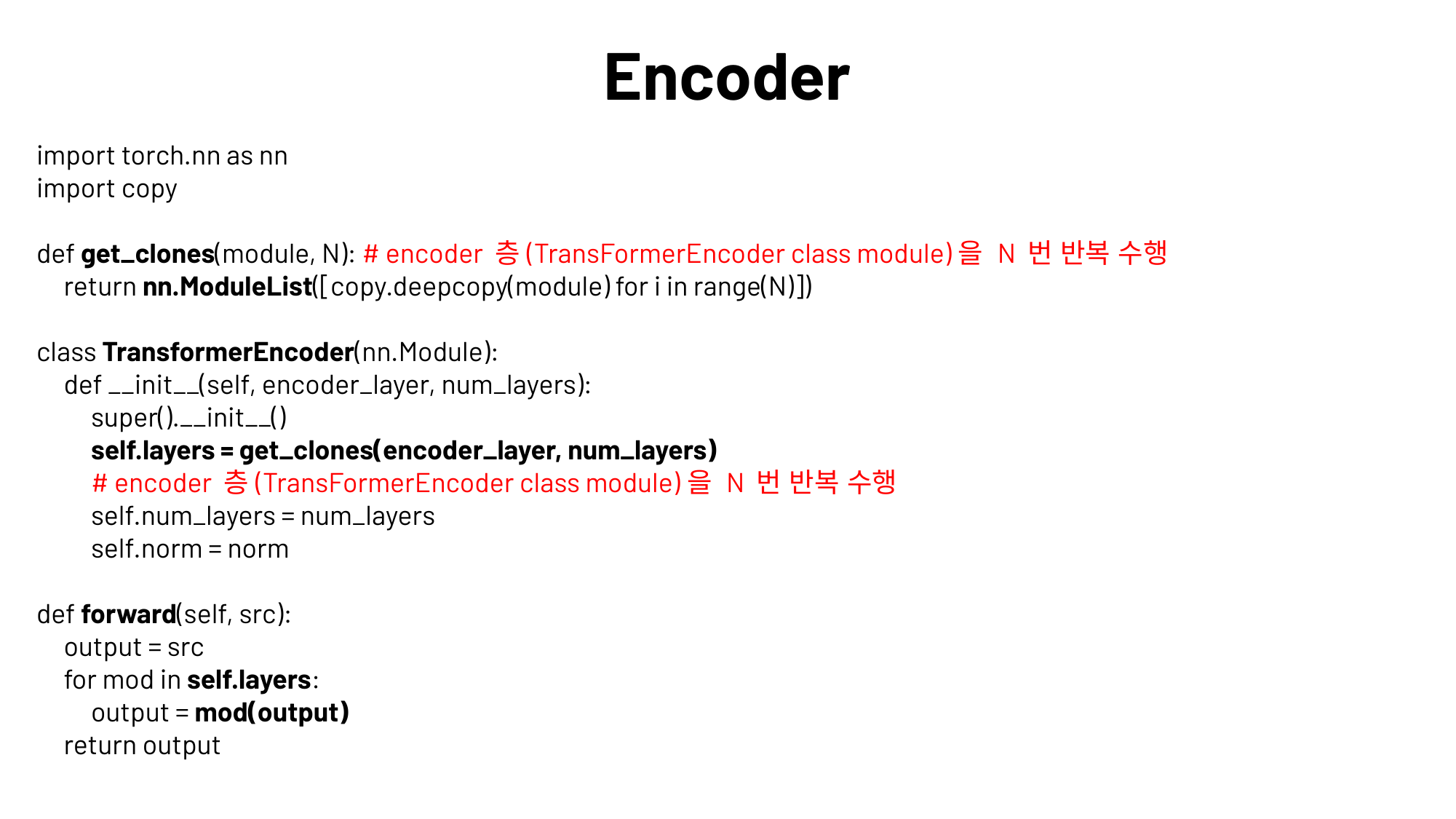

# Encoder
import torch.nn as nn
import copy

def get_clones(module, N): # encoder 층(TransFormerEncoder class module)을 N 번 반복 수행
 return nn.ModuleList([copy.deepcopy(module) for i in range(N)])

class TransformerEncoder(nn.Module):
 def __init__(self, encoder_layer, num_layers):
  super().__init__()
  self.layers = get_clones(encoder_layer, num_layers)
  # encoder 층(TransFormerEncoder class module)을 N 번 반복 수행
  self.num_layers = num_layers
  self.norm = norm

def forward(self, src):
 output = src
 for mod in self.layers:
  output = mod(output)
 return output